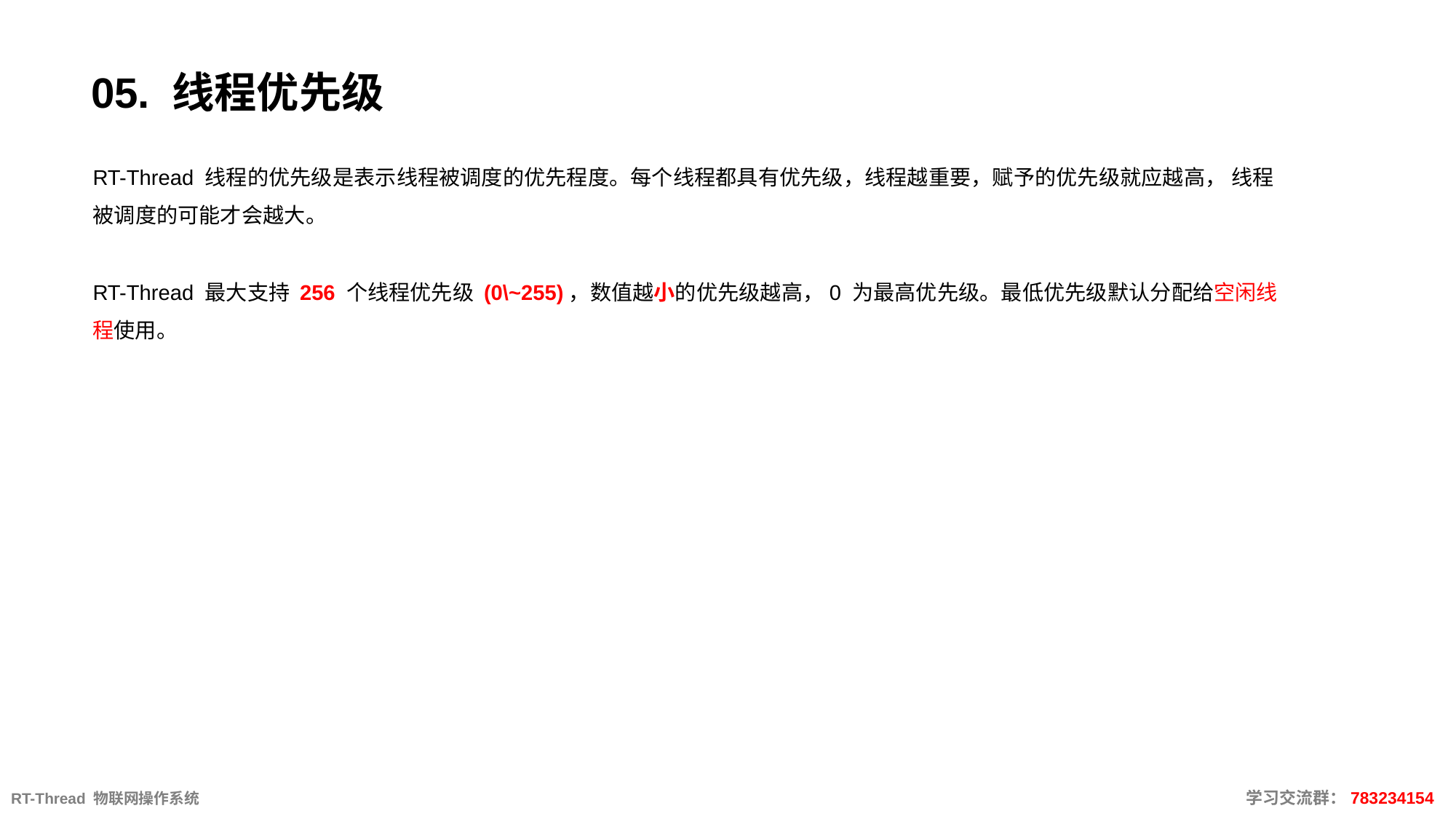

# 05. 线程优先级
RT-Thread 线程的优先级是表示线程被调度的优先程度。每个线程都具有优先级，线程越重要，赋予的优先级就应越高， 线程被调度的可能才会越大。

RT-Thread 最大支持 256 个线程优先级 (0\~255)，数值越小的优先级越高，0 为最高优先级。最低优先级默认分配给空闲线程使用。

RT-Thread 物联网操作系统										          学习交流群：783234154